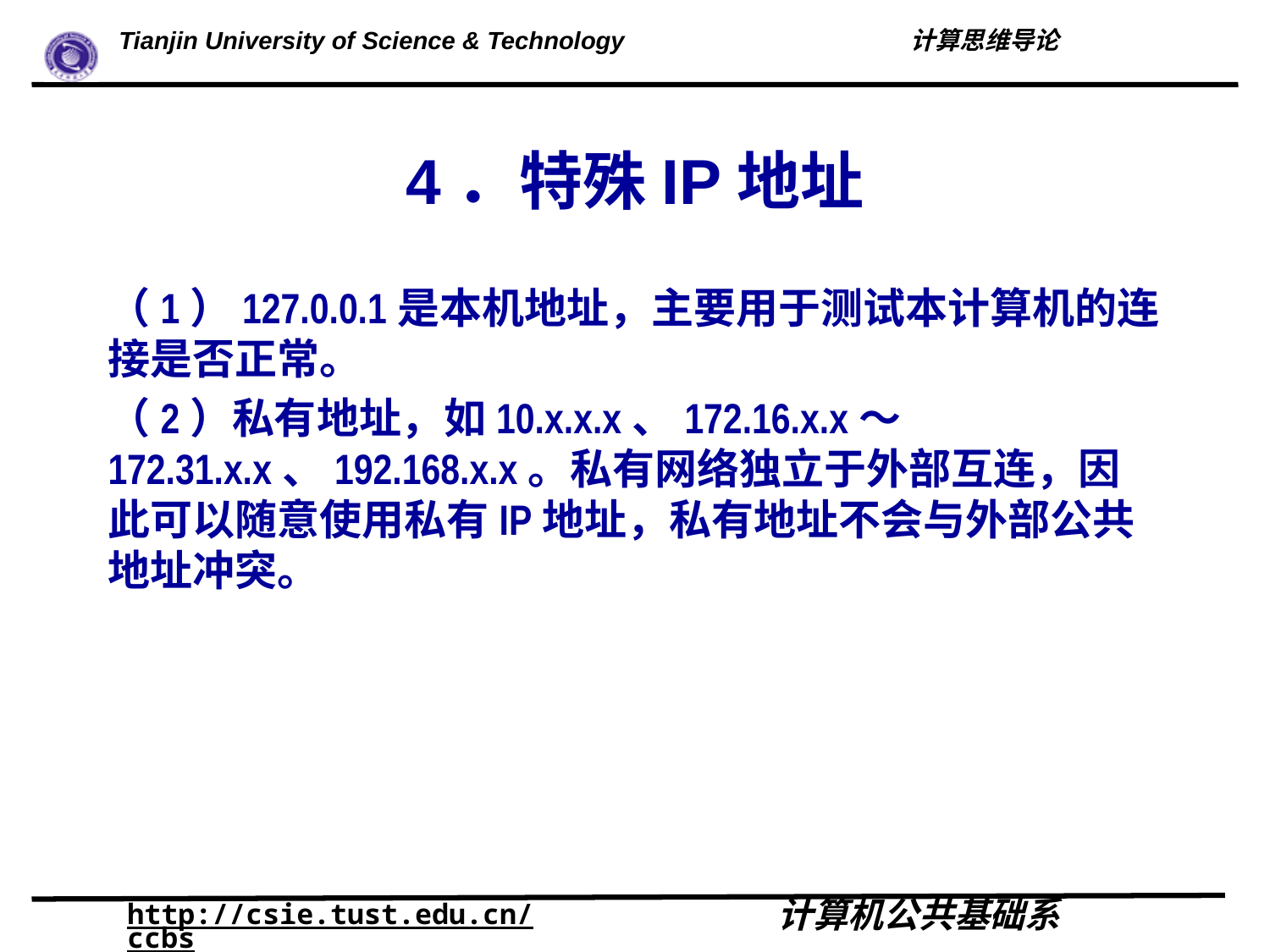

# 4．特殊IP地址
（1）127.0.0.1是本机地址，主要用于测试本计算机的连接是否正常。
（2）私有地址，如10.x.x.x、172.16.x.x～172.31.x.x、192.168.x.x。私有网络独立于外部互连，因此可以随意使用私有IP地址，私有地址不会与外部公共地址冲突。